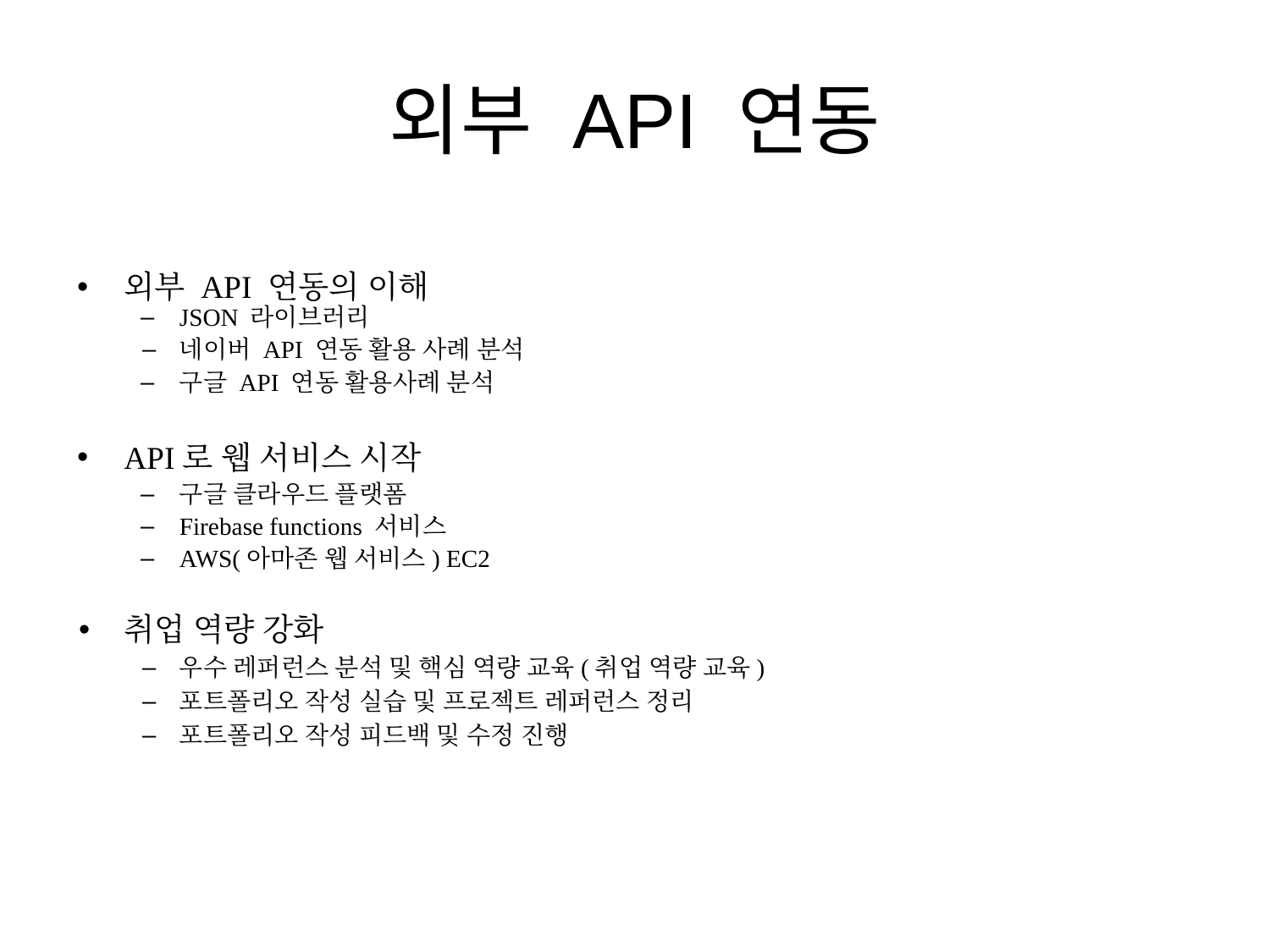

# 외부 API 연동

외부 API 연동의 이해
JSON 라이브러리
네이버 API 연동 활용 사례 분석
구글 API 연동 활용사례 분석

API로 웹 서비스 시작
구글 클라우드 플랫폼
Firebase functions 서비스
AWS(아마존 웹 서비스) EC2

취업 역량 강화
우수 레퍼런스 분석 및 핵심 역량 교육(취업 역량 교육)
포트폴리오 작성 실습 및 프로젝트 레퍼런스 정리
포트폴리오 작성 피드백 및 수정 진행